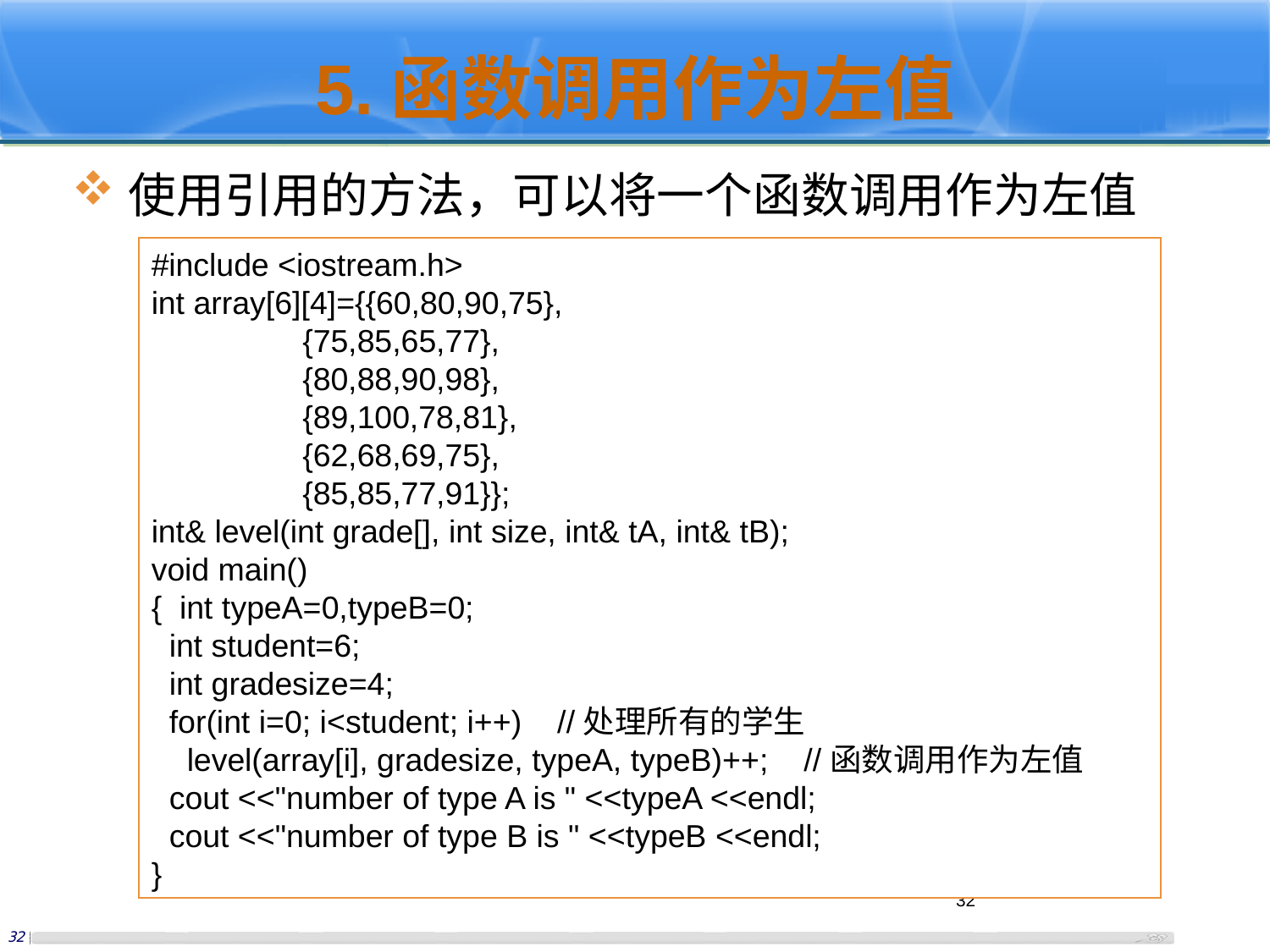

# 5.函数调用作为左值
使用引用的方法，可以将一个函数调用作为左值

#include <iostream.h>
int array[6][4]={{60,80,90,75},
                 {75,85,65,77},
                 {80,88,90,98},
                 {89,100,78,81},
                 {62,68,69,75},
                 {85,85,77,91}};
int& level(int grade[], int size, int& tA, int& tB);
void main()
{  int typeA=0,typeB=0;
  int student=6;
  int gradesize=4;
  for(int i=0; i<student; i++)    //处理所有的学生
    level(array[i], gradesize, typeA, typeB)++;    //函数调用作为左值
  cout <<"number of type A is " <<typeA <<endl;
  cout <<"number of type B is " <<typeB <<endl;
}
32